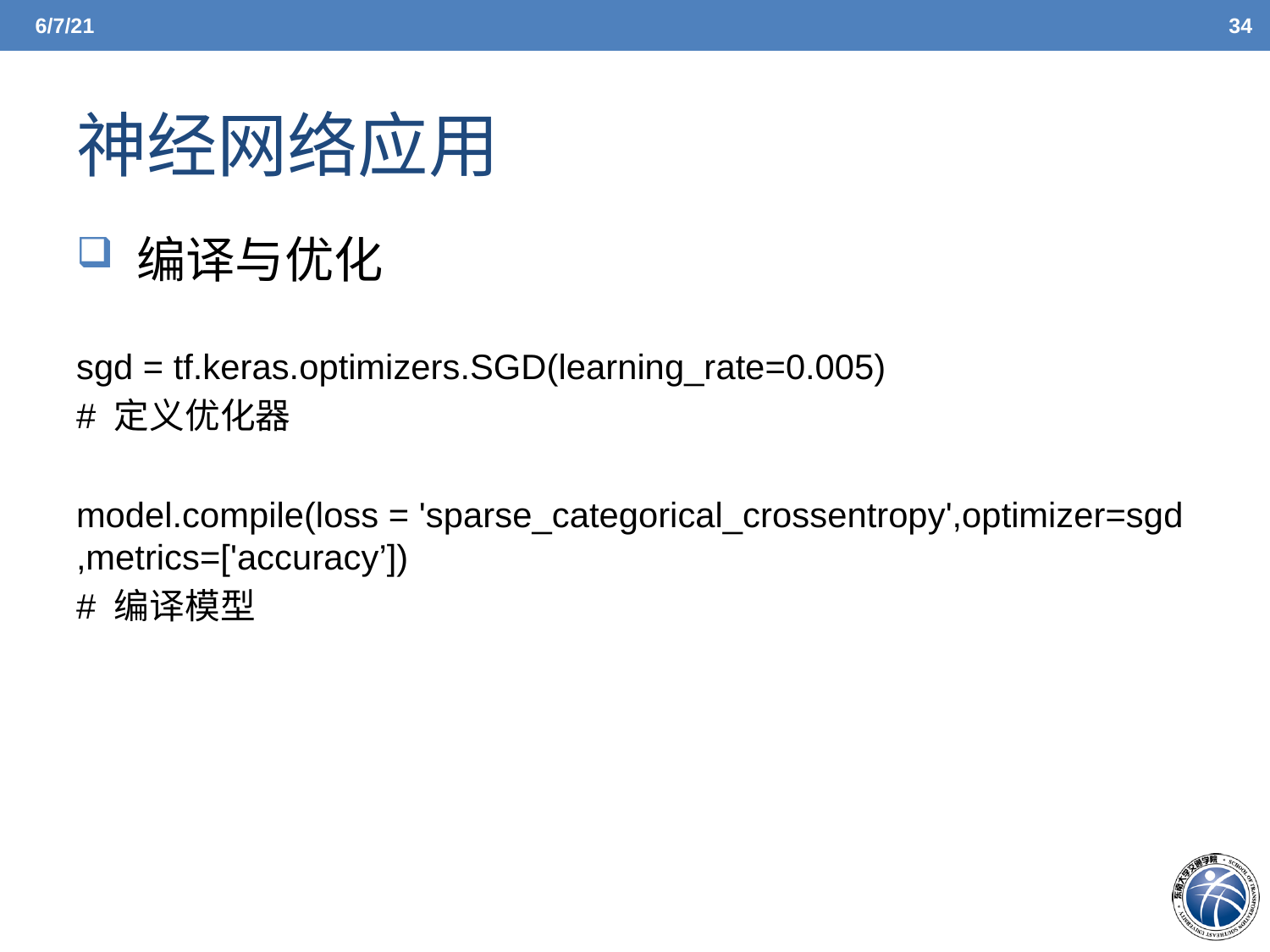

6/7/21
34
# 神经网络应用
 编译与优化

sgd = tf.keras.optimizers.SGD(learning_rate=0.005)
# 定义优化器

model.compile(loss = 'sparse_categorical_crossentropy',optimizer=sgd,metrics=['accuracy’])
# 编译模型